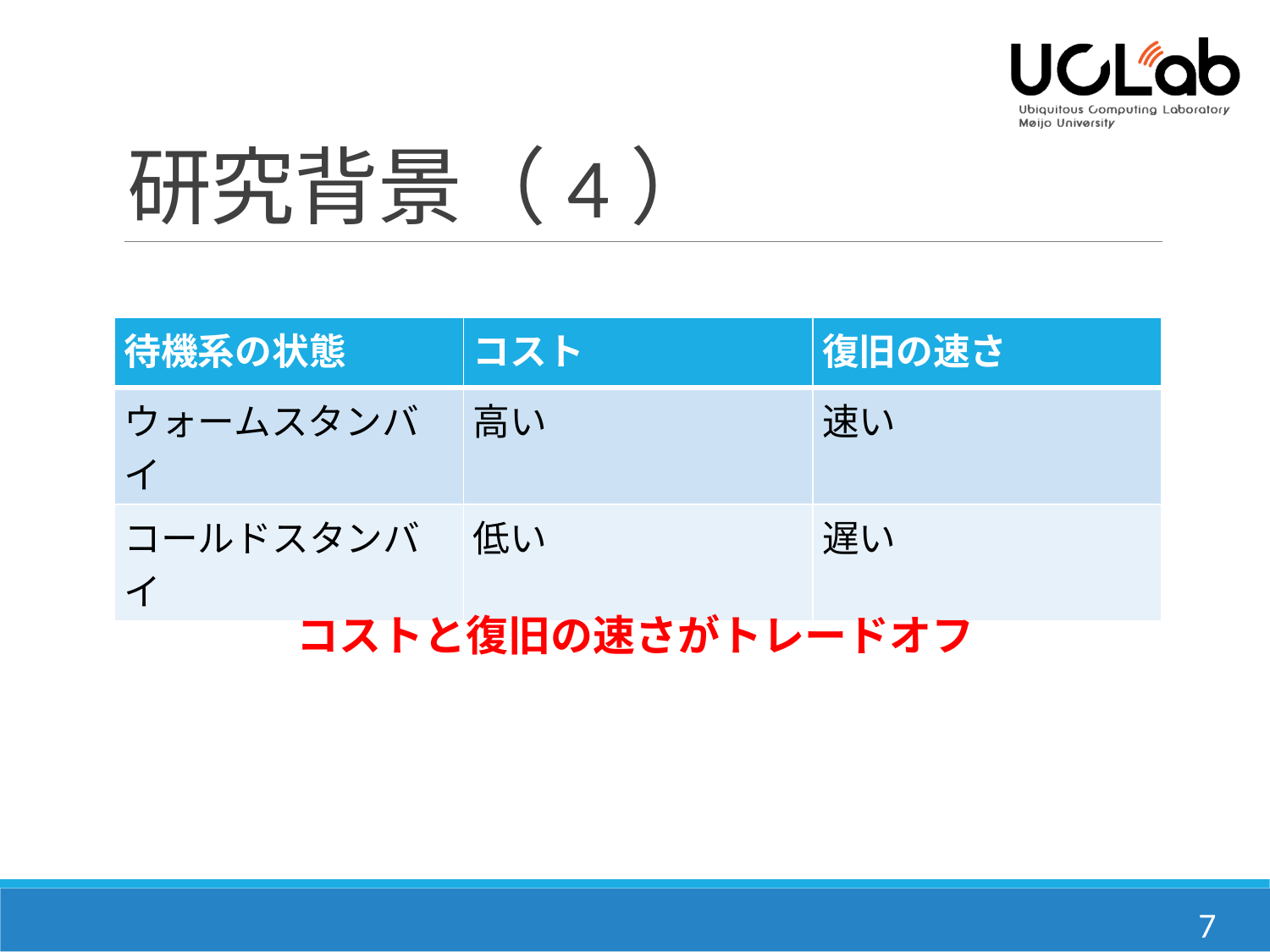

# 研究背景（4）
| 待機系の状態 | コスト | 復旧の速さ |
| --- | --- | --- |
| ウォームスタンバイ | 高い | 速い |
| コールドスタンバイ | 低い | 遅い |
コストと復旧の速さがトレードオフ
7